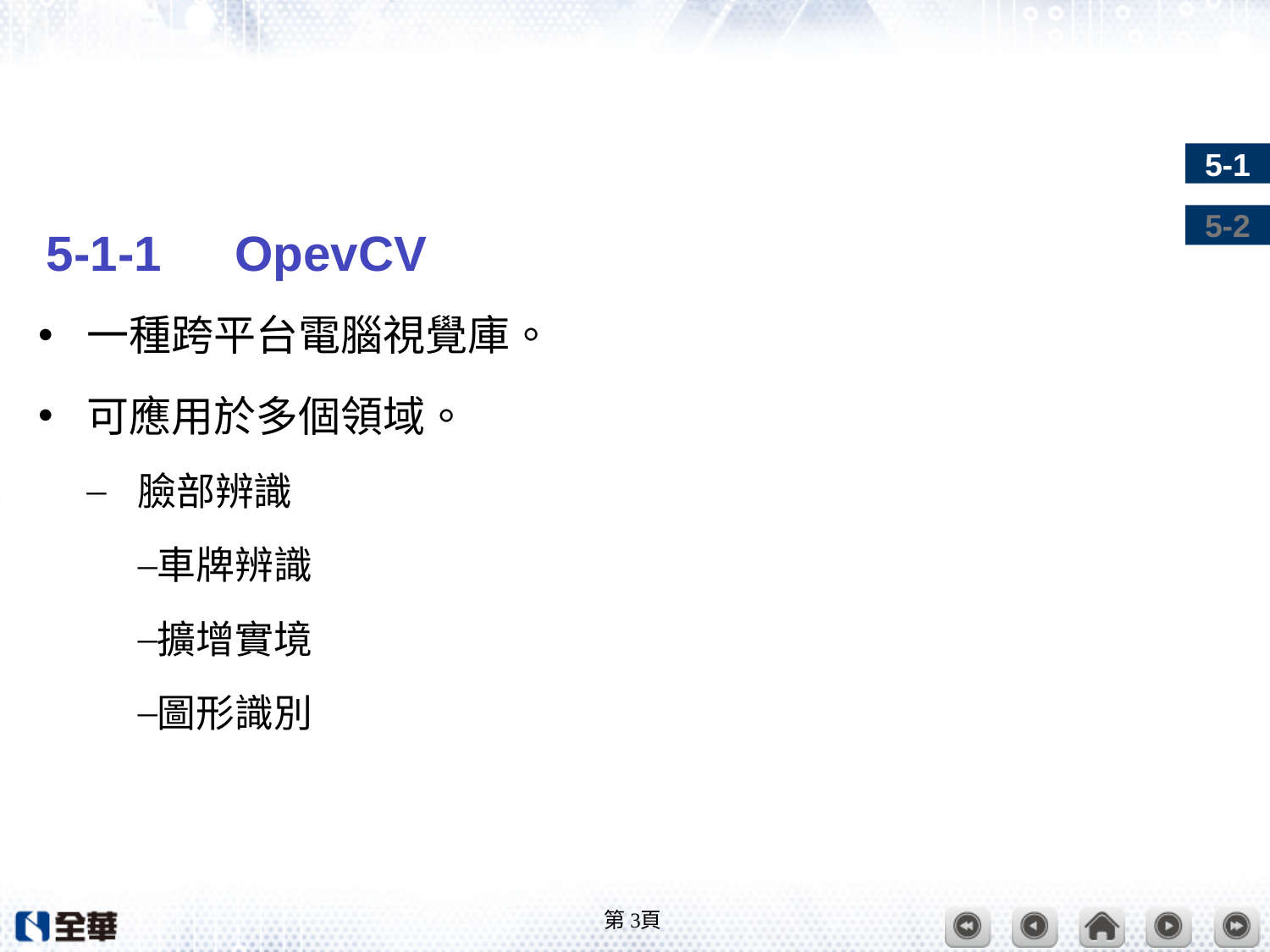

#
5-1-1　OpevCV
一種跨平台電腦視覺庫。
可應用於多個領域。
臉部辨識
車牌辨識
擴增實境
圖形識別